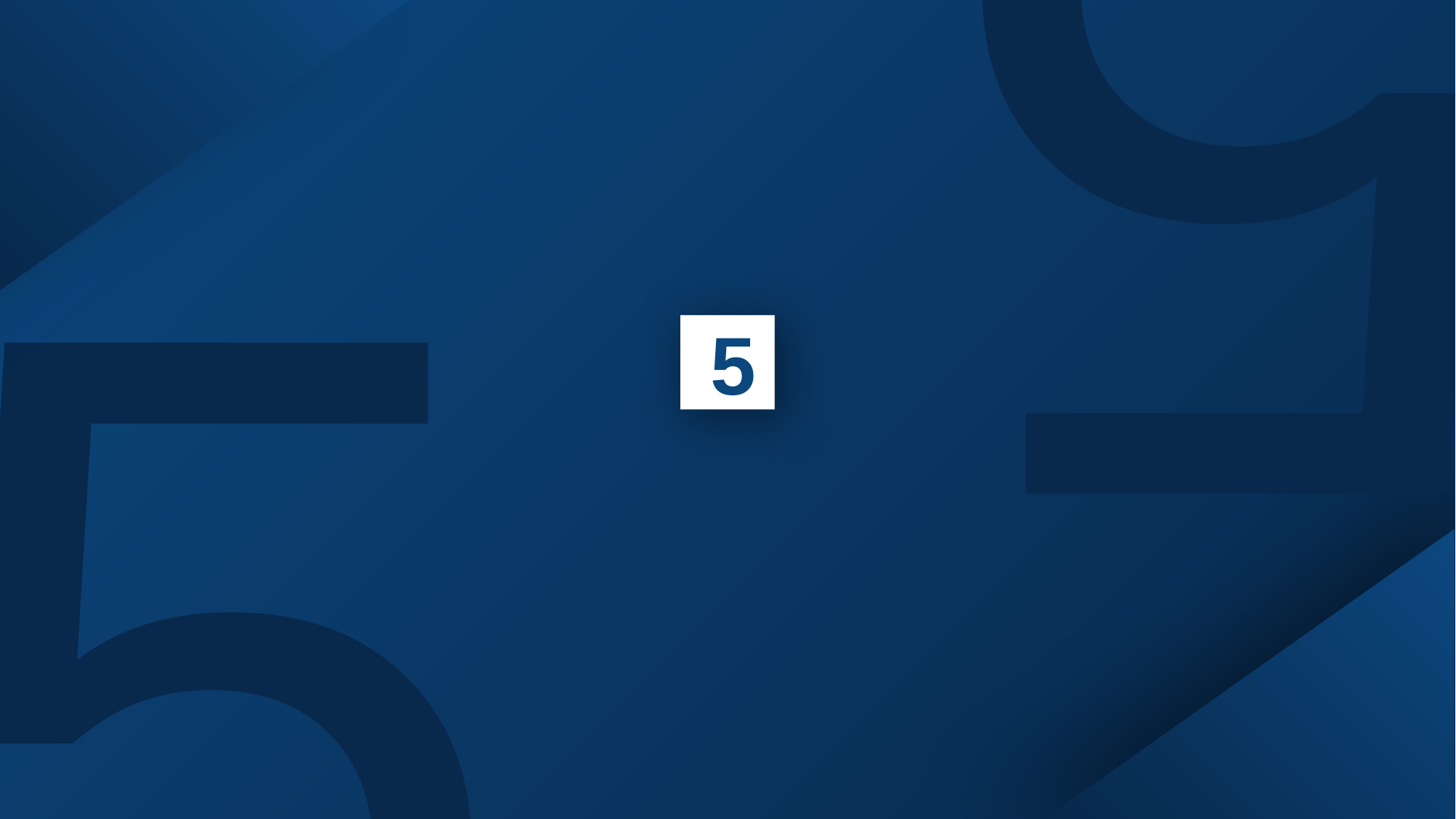

5

5

5
예상 결과물
& 기대효과